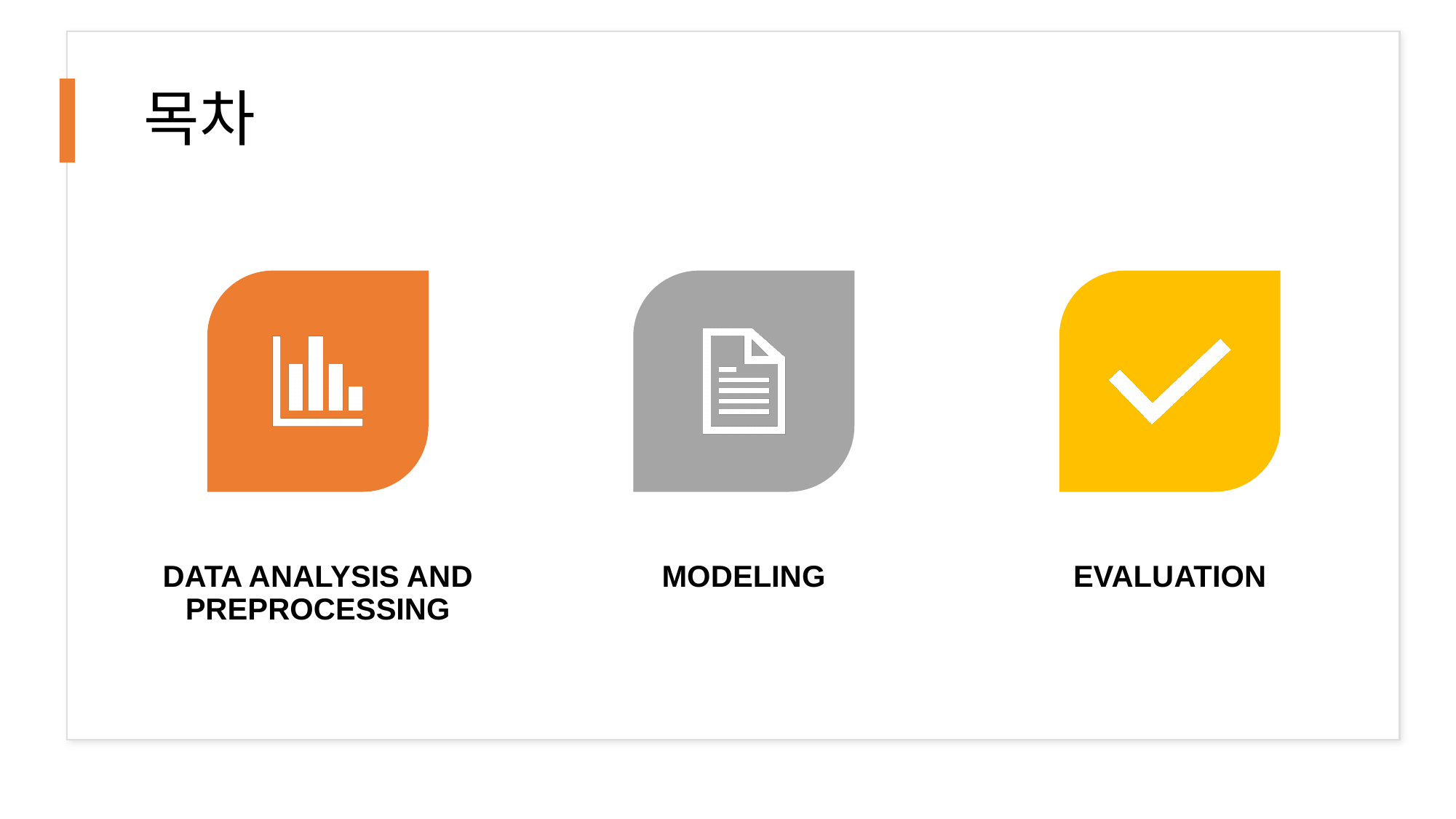

# 목차

Data Analysis and Preprocessing
Modeling
Evaluation